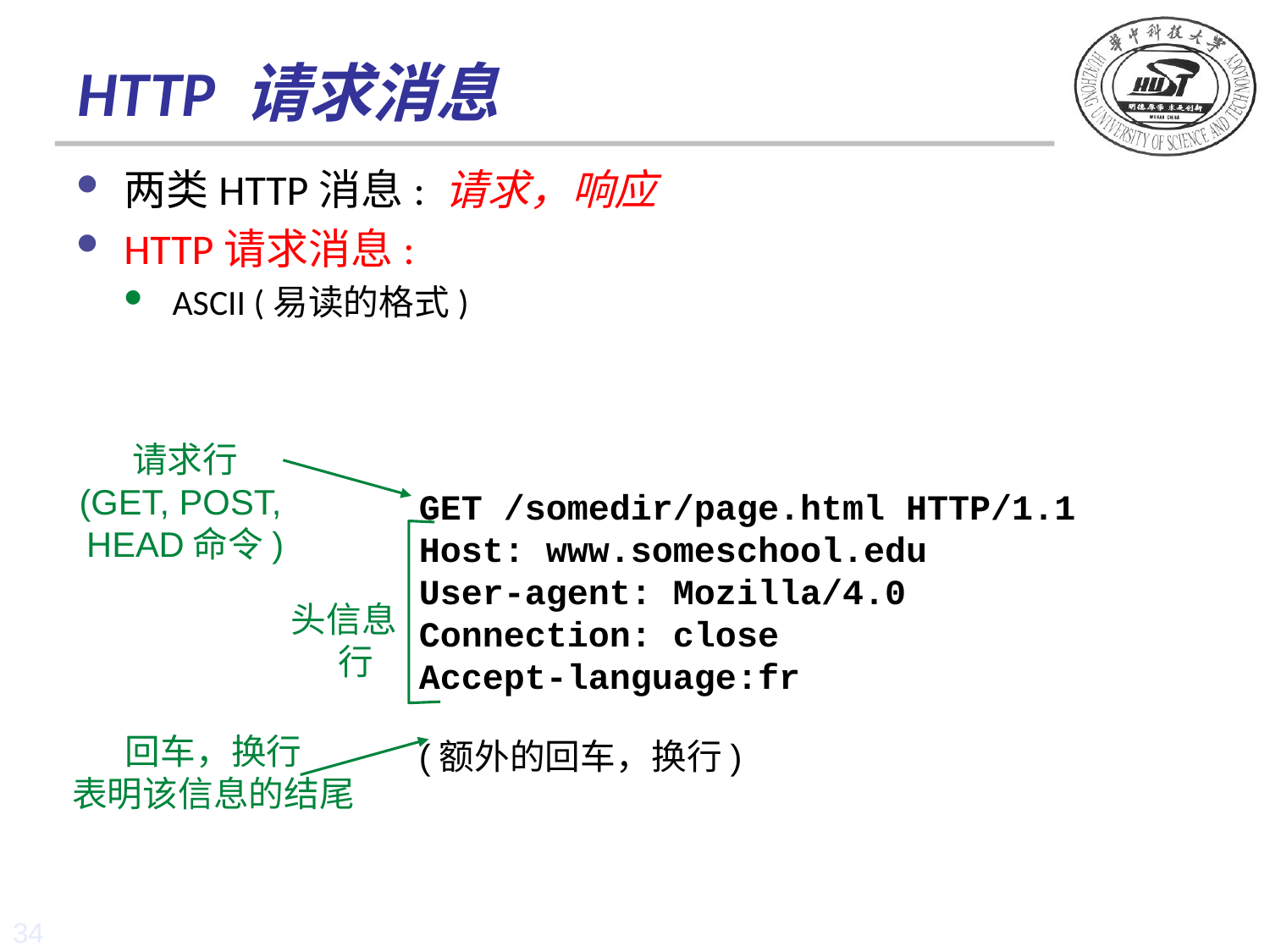

# HTTP 请求消息
两类HTTP消息: 请求，响应
HTTP请求消息:
ASCII (易读的格式)
请求行
(GET, POST,
HEAD命令)

GET /somedir/page.html HTTP/1.1
Host: www.someschool.edu
User-agent: Mozilla/4.0
Connection: close
Accept-language:fr

(额外的回车，换行)

头信息
 行
回车，换行
表明该信息的结尾

34